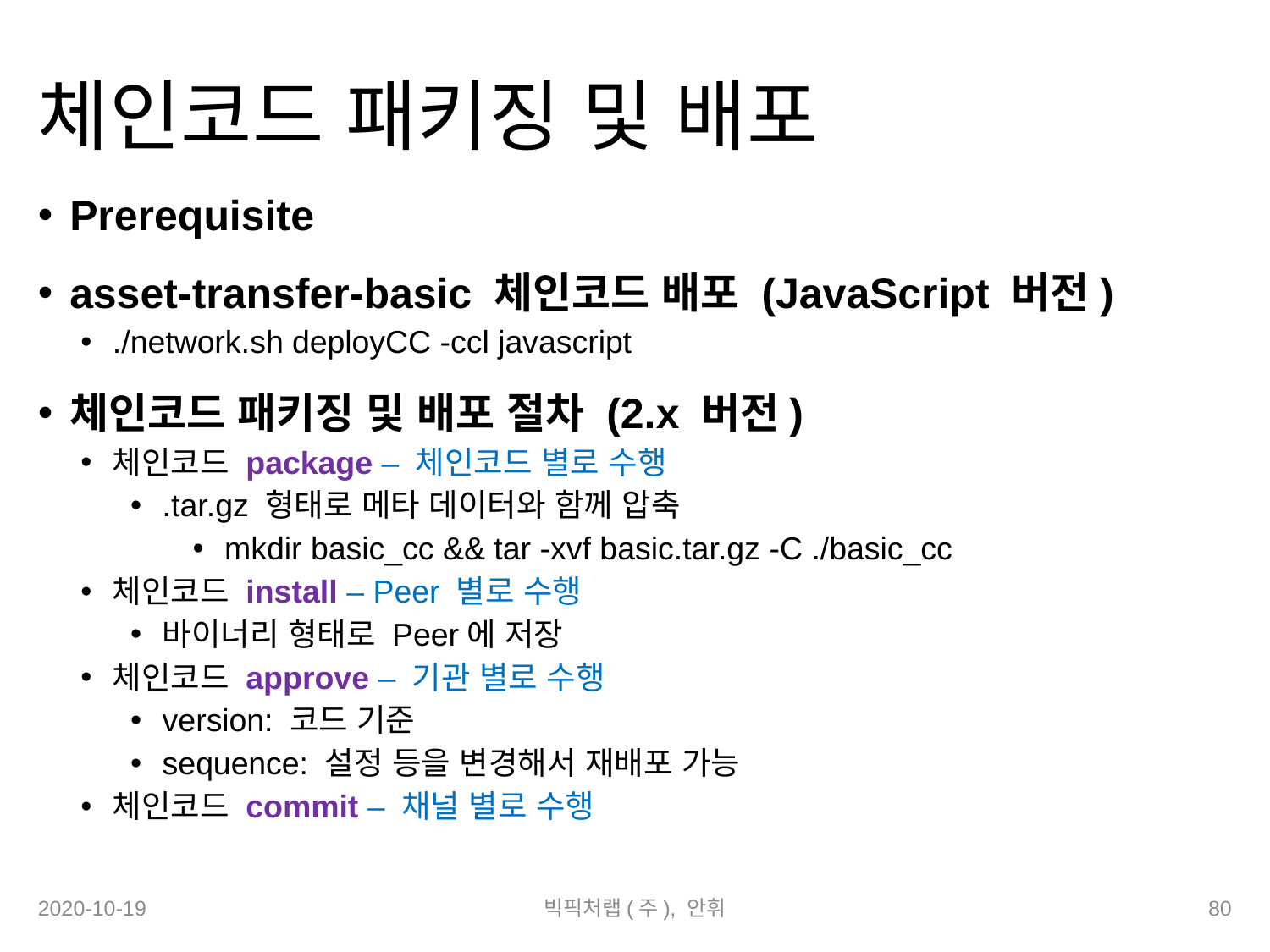

# 체인코드 패키징 및 배포
Prerequisite
asset-transfer-basic 체인코드 배포 (JavaScript 버전)
./network.sh deployCC -ccl javascript
체인코드 패키징 및 배포 절차 (2.x 버전)
체인코드 package – 체인코드 별로 수행
.tar.gz 형태로 메타 데이터와 함께 압축
mkdir basic_cc && tar -xvf basic.tar.gz -C ./basic_cc
체인코드 install – Peer 별로 수행
바이너리 형태로 Peer에 저장
체인코드 approve – 기관 별로 수행
version: 코드 기준
sequence: 설정 등을 변경해서 재배포 가능
체인코드 commit – 채널 별로 수행
80
2020-10-19
빅픽처랩(주), 안휘